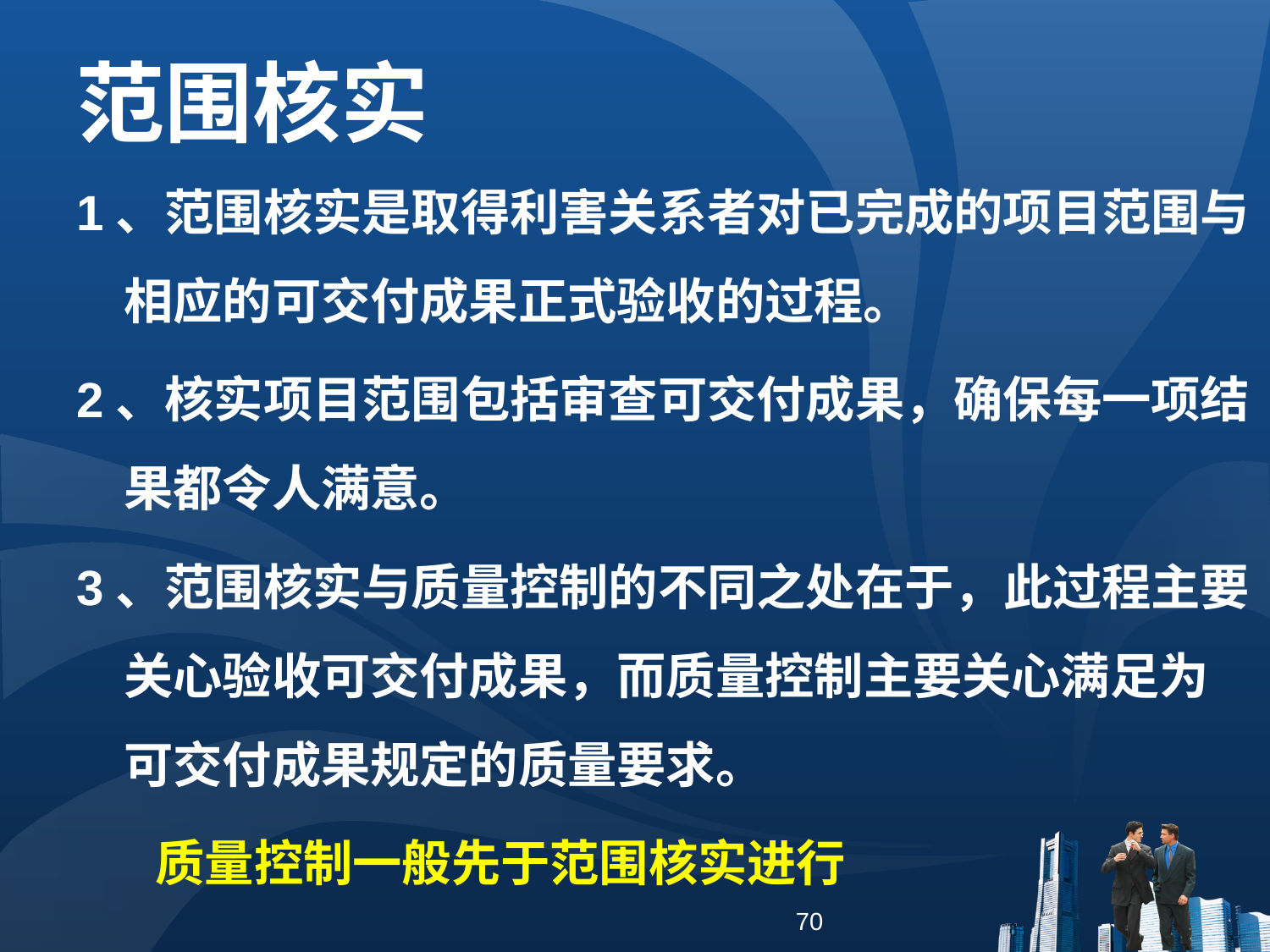

范围核实
1、范围核实是取得利害关系者对已完成的项目范围与相应的可交付成果正式验收的过程。
2、核实项目范围包括审查可交付成果，确保每一项结果都令人满意。
3、范围核实与质量控制的不同之处在于，此过程主要关心验收可交付成果，而质量控制主要关心满足为可交付成果规定的质量要求。
      质量控制一般先于范围核实进行
70